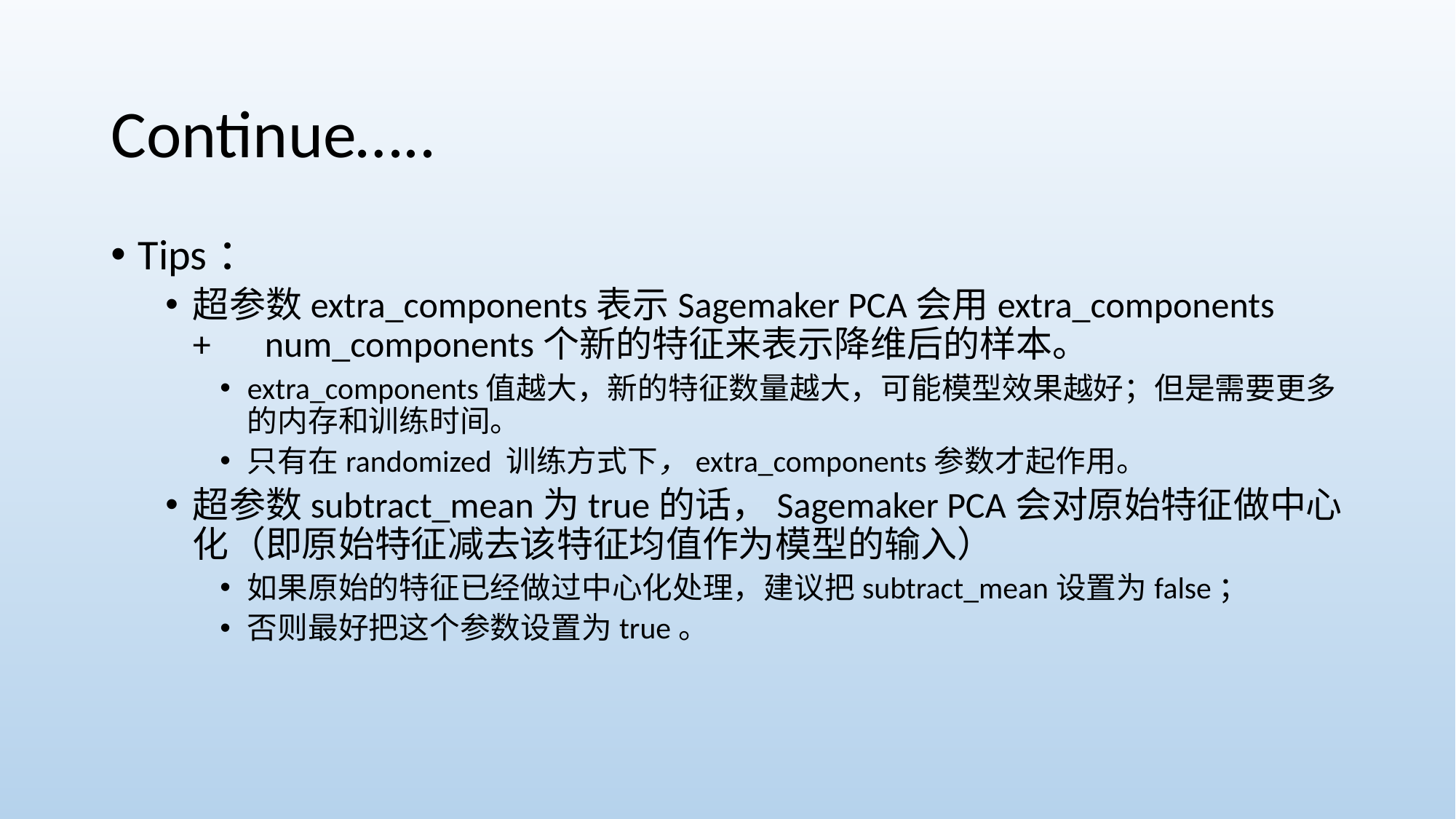

# Continue…..
Tips：
超参数extra_components表示Sagemaker PCA会用extra_components +　num_components个新的特征来表示降维后的样本。
extra_components值越大，新的特征数量越大，可能模型效果越好；但是需要更多的内存和训练时间。
只有在randomized 训练方式下，extra_components参数才起作用。
超参数subtract_mean为true的话，Sagemaker PCA会对原始特征做中心化（即原始特征减去该特征均值作为模型的输入）
如果原始的特征已经做过中心化处理，建议把subtract_mean设置为false；
否则最好把这个参数设置为true。